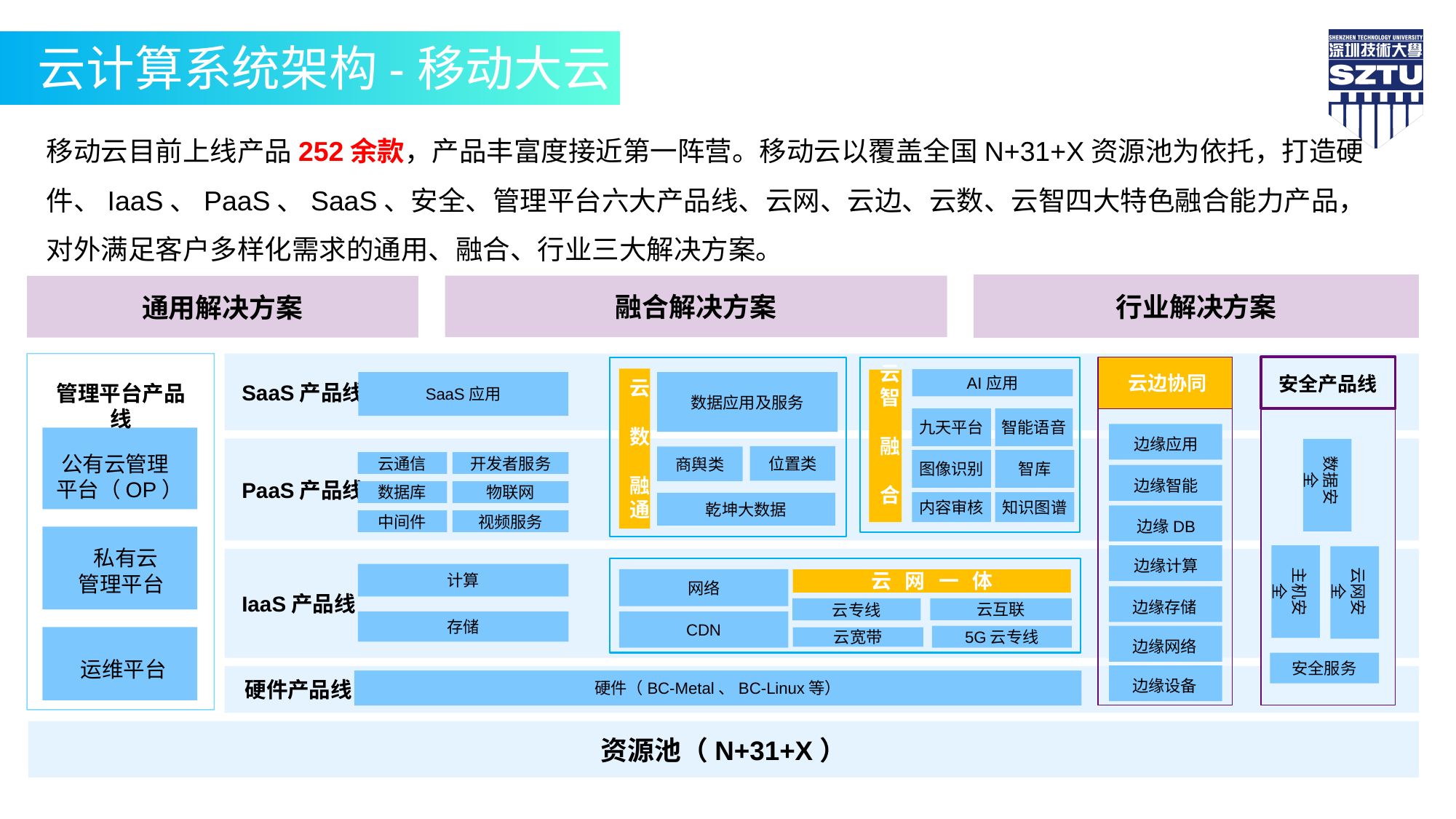

云计算系统架构-移动大云
移动云目前上线产品252余款，产品丰富度接近第一阵营。移动云以覆盖全国N+31+X资源池为依托，打造硬件、IaaS、PaaS、SaaS、安全、管理平台六大产品线、云网、云边、云数、云智四大特色融合能力产品，对外满足客户多样化需求的通用、融合、行业三大解决方案。
行业解决方案
融合解决方案
通用解决方案

  SaaS产品线

安全产品线

数据安全

主机安全
云网安全
安全服务

云
智 融 合

云
数 融通

云边协同
AI应用
SaaS应用
数据应用及服务
管理平台产品线
九天平台
智能语音

边缘应用

  PaaS产品线
公有云管理
平台（OP）
位置类
商舆类
图像识别
智库
云通信
开发者服务

边缘智能
数据库
物联网
内容审核
知识图谱
乾坤大数据

边缘DB
中间件
视频服务

    私有云
  管理平台

边缘计算
  IaaS产品线

计算
网络
云   网   一   体

边缘存储
云互联
云专线
存储
CDN
5G云专线

边缘网络

云宽带
运维平台

边缘设备
  硬件产品线
硬件（BC-Metal、BC-Linux等）
资源池（N+31+X）